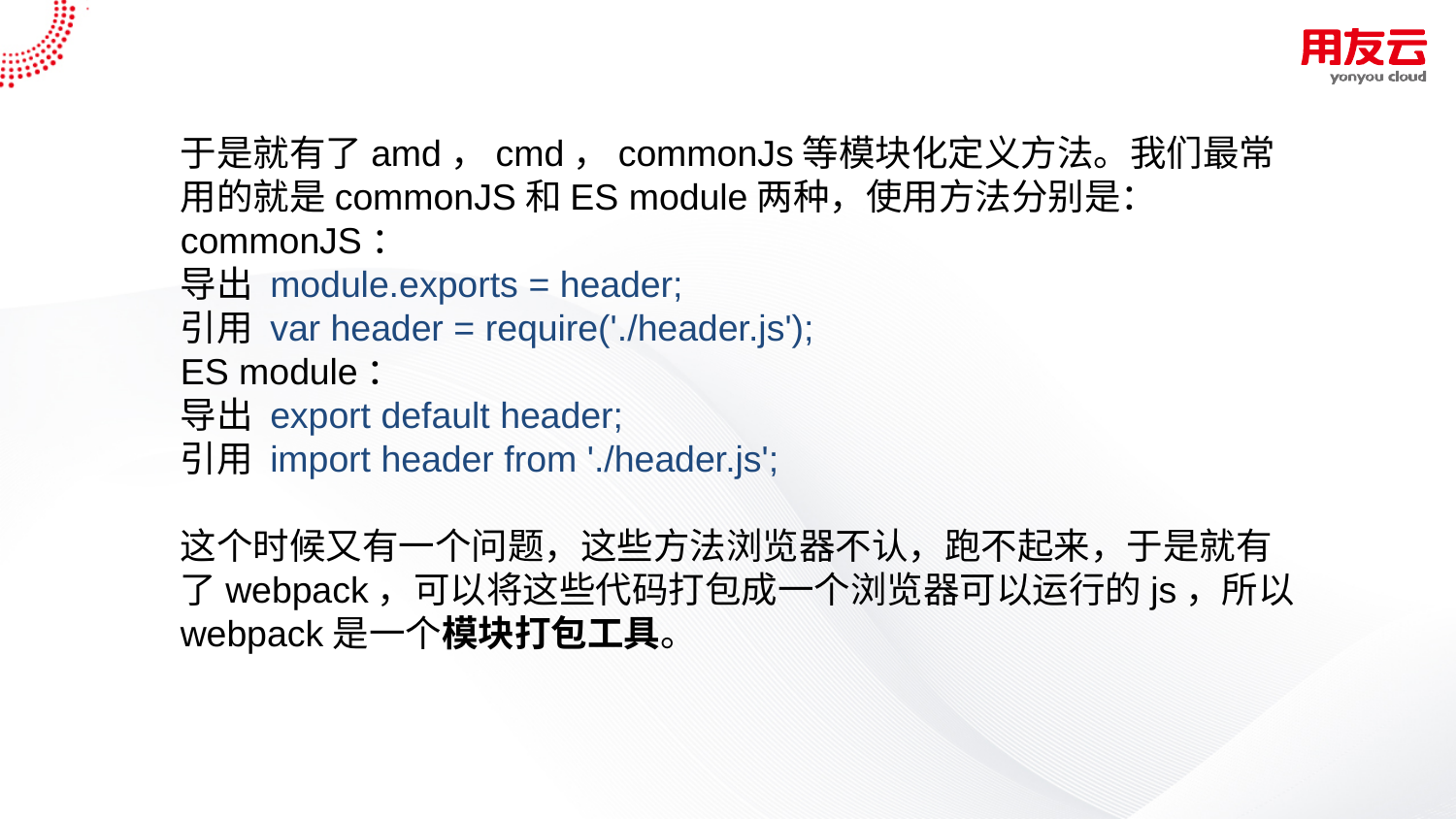

于是就有了amd，cmd，commonJs等模块化定义方法。我们最常用的就是commonJS和ES module两种，使用方法分别是：
commonJS：
导出 module.exports = header;
引用 var header = require('./header.js');
ES module：
导出 export default header;
引用 import header from './header.js';

这个时候又有一个问题，这些方法浏览器不认，跑不起来，于是就有了webpack，可以将这些代码打包成一个浏览器可以运行的js，所以webpack是一个模块打包工具。